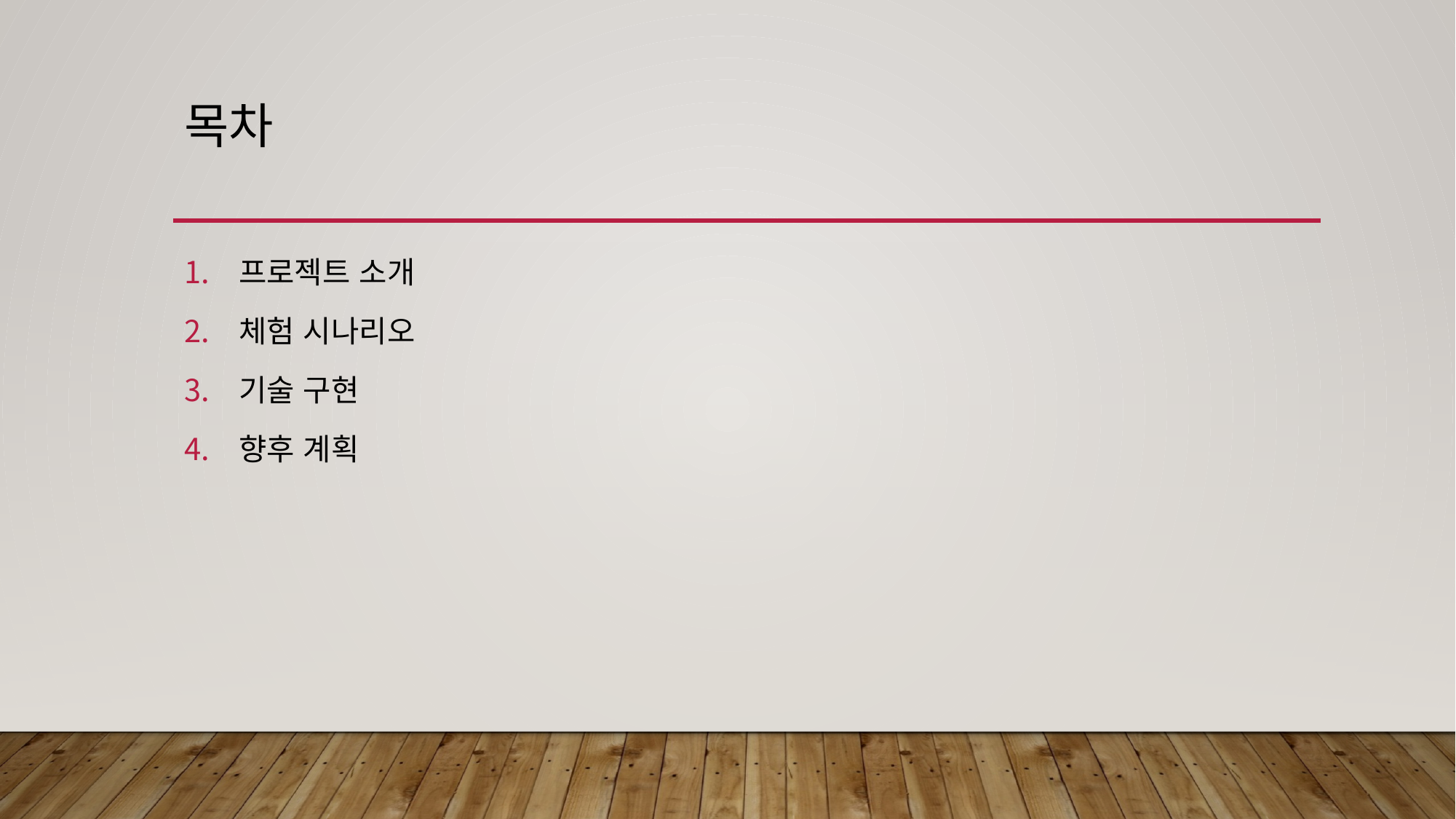

# 목차
프로젝트 소개
체험 시나리오
기술 구현
향후 계획